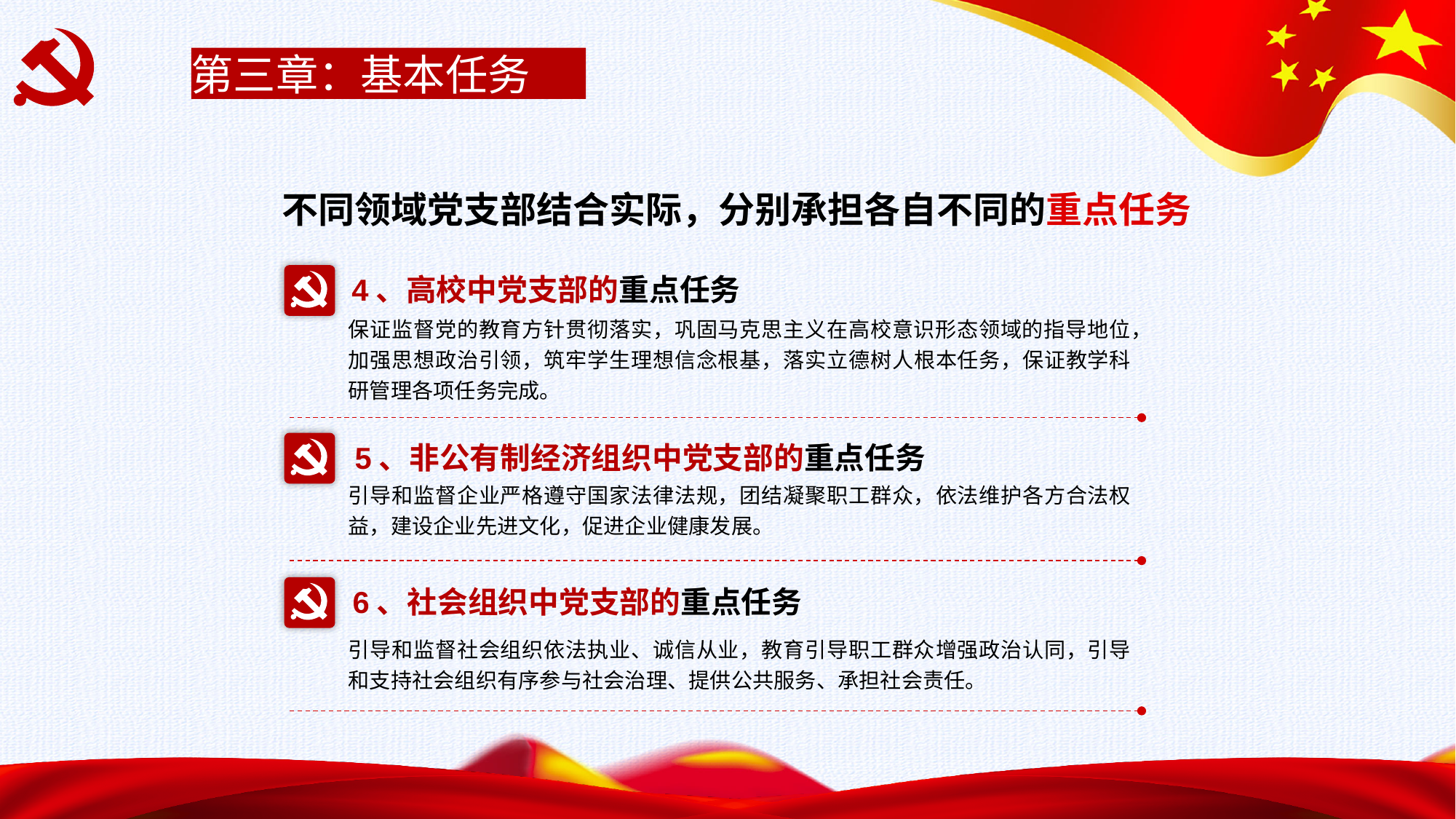

第三章：基本任务
不同领域党支部结合实际，分别承担各自不同的重点任务

4、高校中党支部的重点任务
保证监督党的教育方针贯彻落实，巩固马克思主义在高校意识形态领域的指导地位，加强思想政治引领，筑牢学生理想信念根基，落实立德树人根本任务，保证教学科研管理各项任务完成。

5、非公有制经济组织中党支部的重点任务
引导和监督企业严格遵守国家法律法规，团结凝聚职工群众，依法维护各方合法权益，建设企业先进文化，促进企业健康发展。

6、社会组织中党支部的重点任务
引导和监督社会组织依法执业、诚信从业，教育引导职工群众增强政治认同，引导和支持社会组织有序参与社会治理、提供公共服务、承担社会责任。